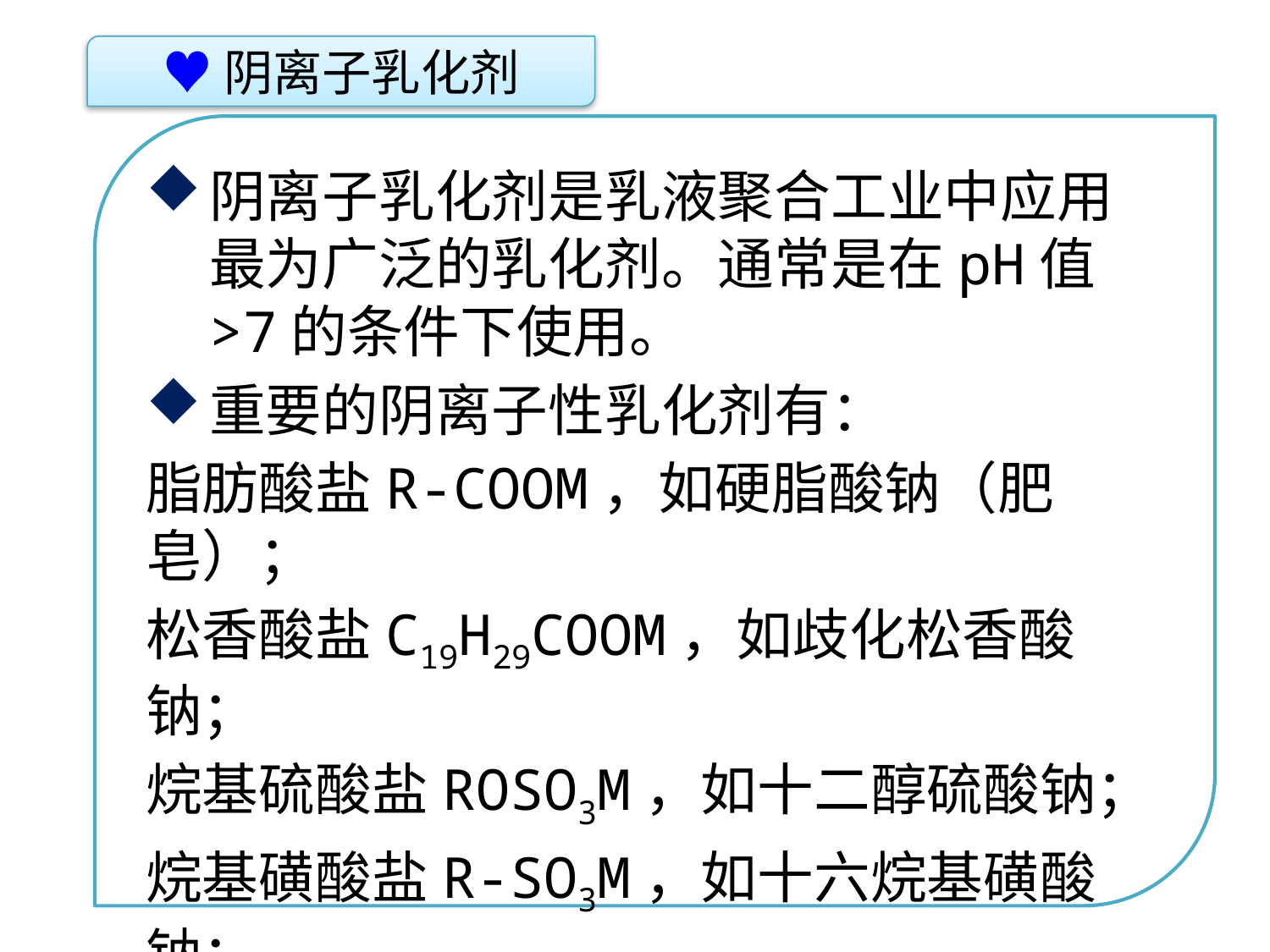

♥阴离子乳化剂
阴离子乳化剂是乳液聚合工业中应用最为广泛的乳化剂。通常是在pH值>7的条件下使用。
重要的阴离子性乳化剂有：
脂肪酸盐R-COOM，如硬脂酸钠（肥皂）；
松香酸盐C19H29COOM，如歧化松香酸钠；
烷基硫酸盐ROSO3M，如十二醇硫酸钠；
烷基磺酸盐R-SO3M，如十六烷基磺酸钠；
烷基苯基磺酸盐R-C6H4-SO3M；
点击添加文本
点击添加文本
点击添加文本
点击添加文本